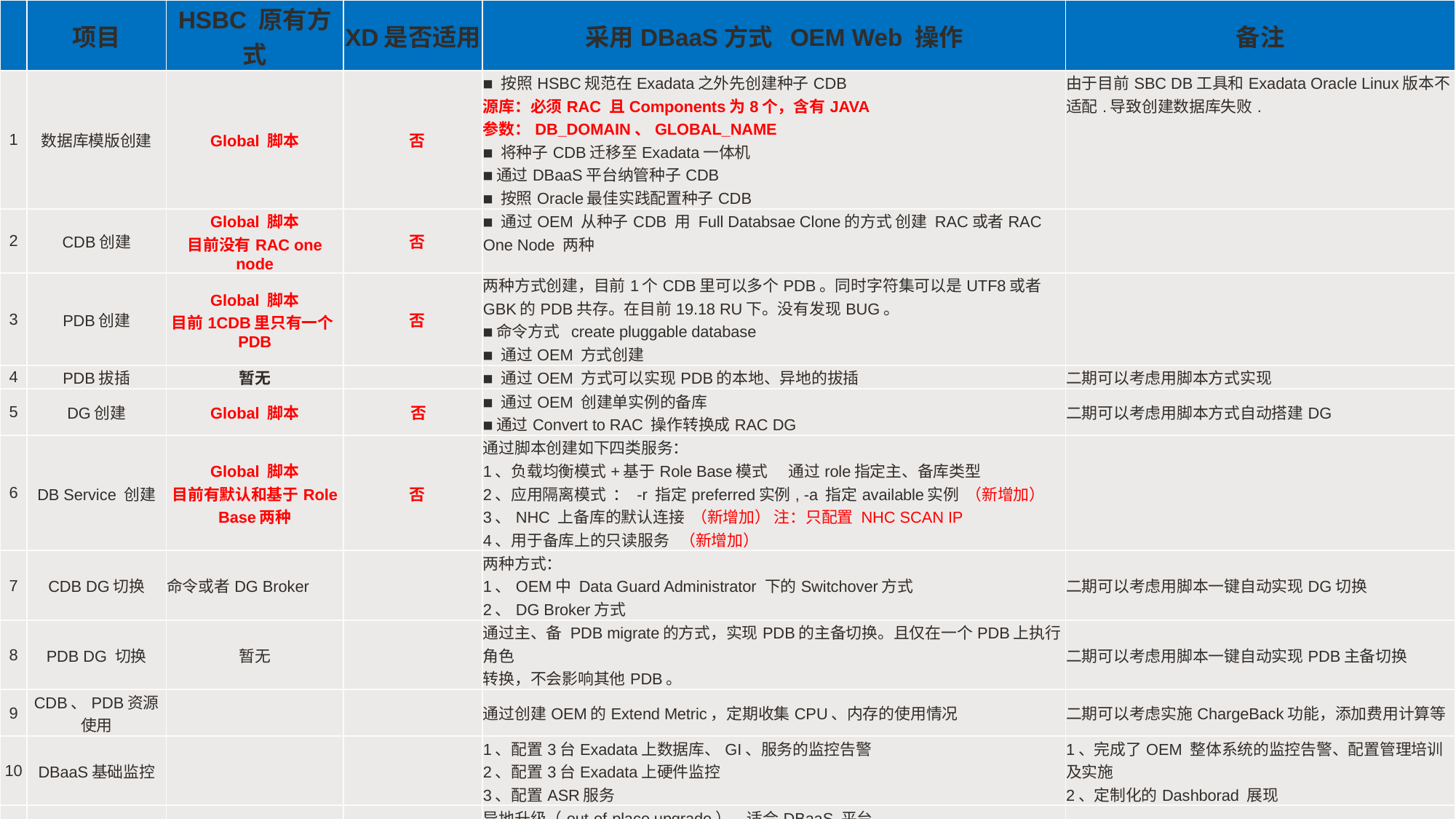

|  | 项目 | HSBC 原有方式 | XD是否适用 | 采用DBaaS方式 OEM Web 操作 | 备注 |
| --- | --- | --- | --- | --- | --- |
| 1 | 数据库模版创建 | Global 脚本 | 否 | ◼ 按照HSBC规范在Exadata之外先创建种子CDB 源库：必须RAC 且Components为8个，含有JAVA 参数：DB\_DOMAIN、GLOBAL\_NAME ◼ 将种子CDB迁移至Exadata一体机 ◼ 通过DBaaS平台纳管种子CDB ◼ 按照Oracle最佳实践配置种子CDB | 由于目前SBC DB工具和Exadata Oracle Linux版本不适配.导致创建数据库失败. |
| 2 | CDB创建 | Global 脚本 目前没有RAC one node | 否 | ◼ 通过OEM 从种子CDB 用 Full Databsae Clone的方式 创建 RAC或者RAC One Node 两种 |  |
| 3 | PDB创建 | Global 脚本 目前1CDB里只有一个PDB | 否 | 两种方式创建，目前1个CDB里可以多个PDB。同时字符集可以是UTF8或者GBK的PDB共存。在目前19.18 RU下。没有发现BUG。 ◼ 命令方式 create pluggable database ◼ 通过OEM 方式创建 |  |
| 4 | PDB拔插 | 暂无 |  | ◼ 通过OEM 方式可以实现PDB的本地、异地的拔插 | 二期可以考虑用脚本方式实现 |
| 5 | DG创建 | Global 脚本 | 否 | ◼ 通过OEM 创建单实例的备库 ◼ 通过Convert to RAC 操作转换成RAC DG | 二期可以考虑用脚本方式自动搭建DG |
| 6 | DB Service 创建 | Global 脚本 目前有默认和基于Role Base两种 | 否 | 通过脚本创建如下四类服务： 1、负载均衡模式+基于Role Base模式 通过role指定主、备库类型 2、应用隔离模式 ： -r 指定preferred实例, -a 指定available实例 （新增加） 3、NHC 上备库的默认连接 （新增加） 注：只配置 NHC SCAN IP 4、用于备库上的只读服务 （新增加） |  |
| 7 | CDB DG切换 | 命令或者DG Broker |  | 两种方式： 1、OEM中 Data Guard Administrator 下的Switchover方式 2、DG Broker方式 | 二期可以考虑用脚本一键自动实现DG切换 |
| 8 | PDB DG 切换 | 暂无 |  | 通过主、备 PDB migrate的方式，实现PDB的主备切换。且仅在一个PDB上执行角色 转换，不会影响其他PDB。 | 二期可以考虑用脚本一键自动实现PDB主备切换 |
| 9 | CDB、PDB资源使用 |  |  | 通过创建OEM的Extend Metric，定期收集CPU、内存的使用情况 | 二期可以考虑实施ChargeBack功能，添加费用计算等 |
| 10 | DBaaS基础监控 |  |  | 1、配置3台Exadata上数据库、GI、服务的监控告警 2、配置3台Exadata上硬件监控 3、配置ASR服务 | 1、完成了OEM 整体系统的监控告警、配置管理培训及实施 2、定制化的Dashborad 展现 |
| 11 | 数据库补丁维护 | 原地升级（in-place upgrade） |  | 异地升级（out-of-place upgrade），适合DBaaS 平台 ◼ 将较新版本安装在单独的 Oracle Home 目录中。 ◼ 通过切换GI/DB Home完成升级 ◼ RAC情况下可以滚动升级以减少停机时间 优点：变更时间较短（可提前安装新Oracle Home）、适合大批量数据库升级，正常情况下1个半小时--2小时完成一个节点的GI+DB RU升级 DB RU的升级，可以基于CDB的方式切换升级。不影响其他CFB | 二期用脚本方式实现异地升级 |
| 12 | CDB、PDB资源管理 | 暂无 |  | 完成 DbaaS上的完整实施方案和相应脚本 |  |
17
Copyright © 2020, Oracle and/or its affiliates  |  Confidential: Internal